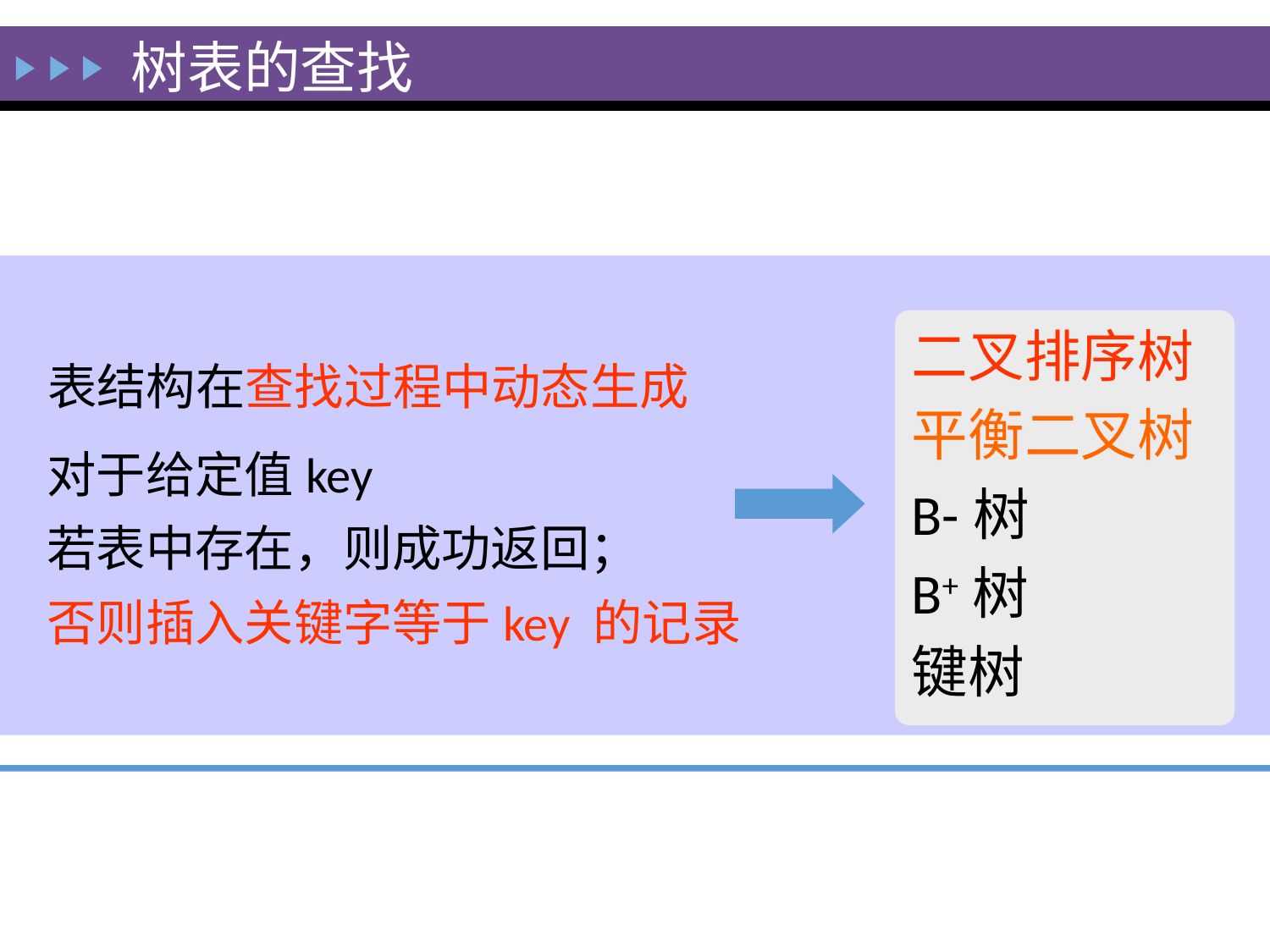

树表的查找

二叉排序树
平衡二叉树
B-树
B+树
键树

表结构在查找过程中动态生成
对于给定值key
若表中存在，则成功返回；
否则插入关键字等于key 的记录